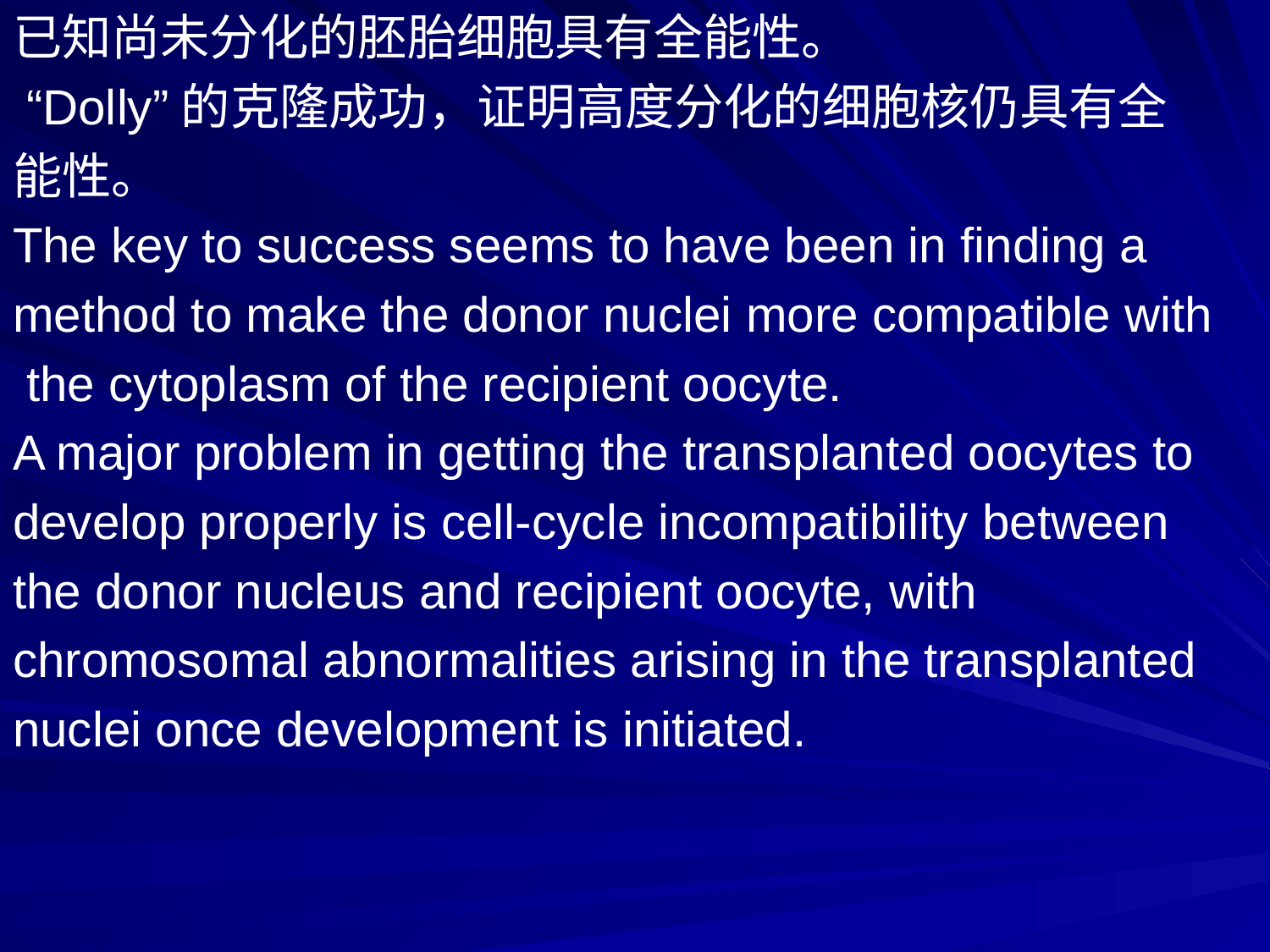

已知尚未分化的胚胎细胞具有全能性。
 “Dolly”的克隆成功，证明高度分化的细胞核仍具有全
能性。
The key to success seems to have been in finding a
method to make the donor nuclei more compatible with
 the cytoplasm of the recipient oocyte.
A major problem in getting the transplanted oocytes to
develop properly is cell-cycle incompatibility between
the donor nucleus and recipient oocyte, with
chromosomal abnormalities arising in the transplanted
nuclei once development is initiated.